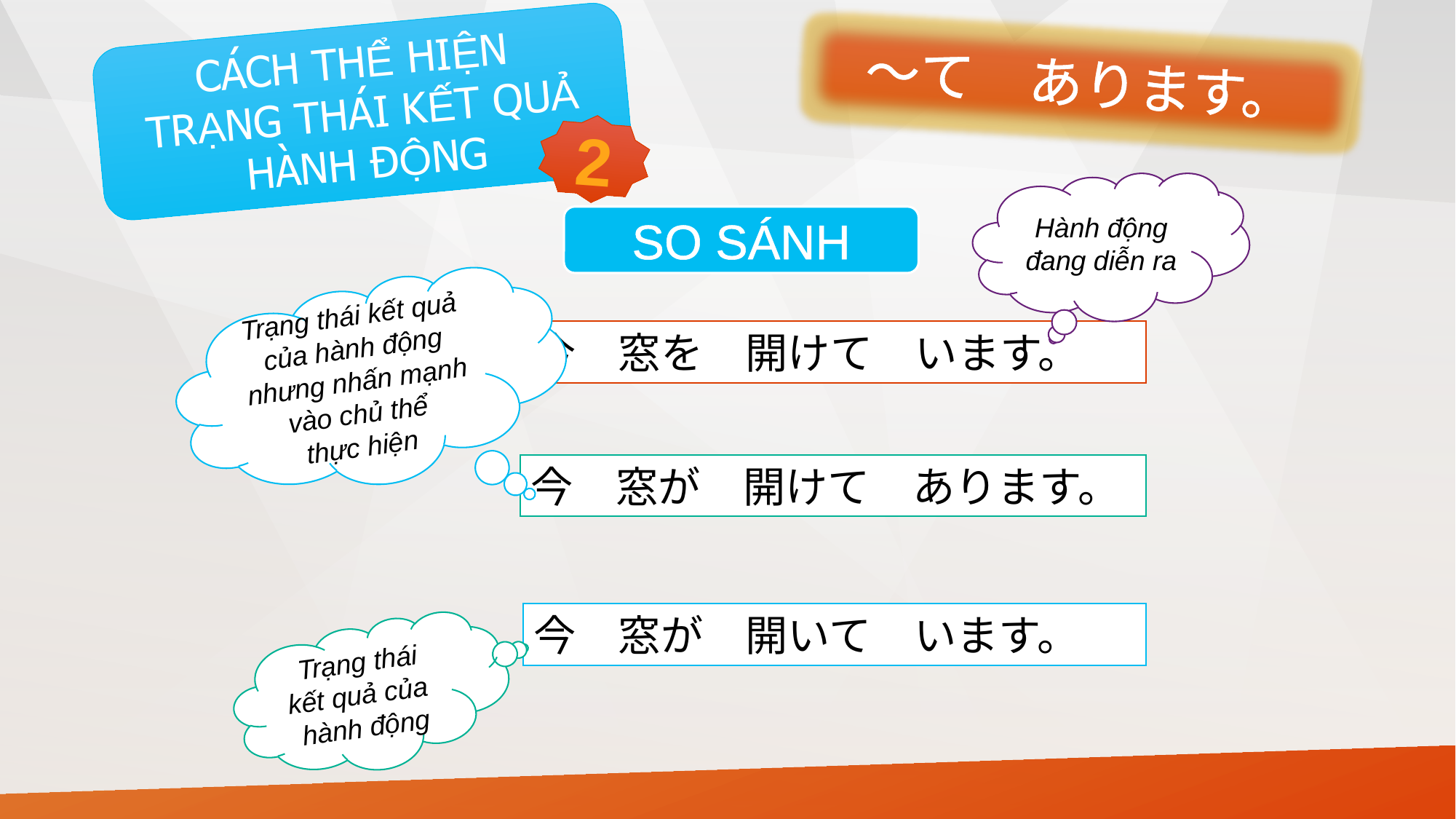

CÁCH THỂ HIỆN
TRẠNG THÁI KẾT QUẢ HÀNH ĐỘNG
～て　あります。
2
Hành động đang diễn ra
SO SÁNH
Trạng thái kết quả của hành động nhưng nhấn mạnh vào chủ thể
thực hiện
今　窓を　開けて　います。
今　窓が　開けて　あります。
今　窓が　開いて　います。
Trạng thái kết quả của
hành động